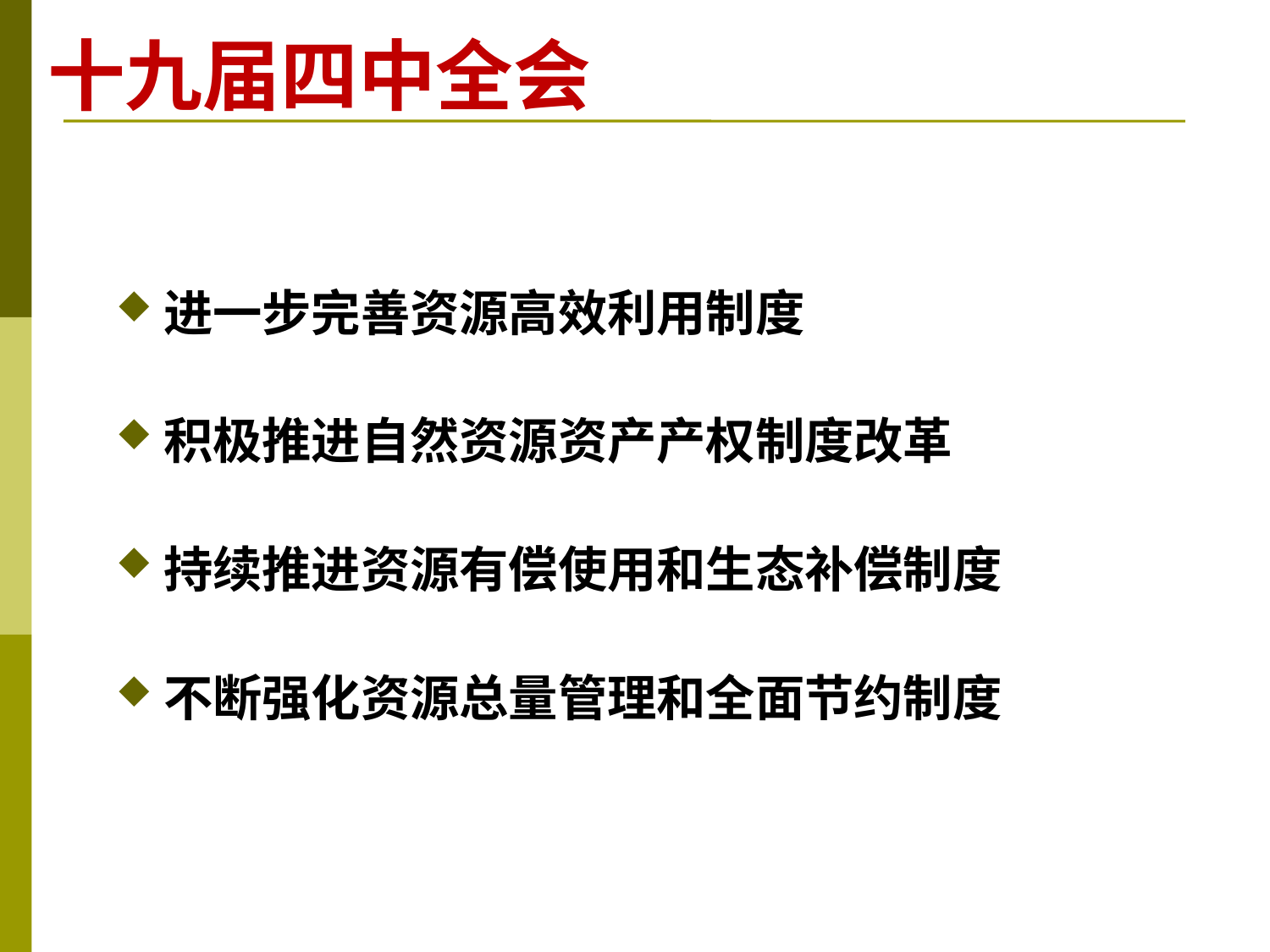

# 十九届四中全会
进一步完善资源高效利用制度
积极推进自然资源资产产权制度改革
持续推进资源有偿使用和生态补偿制度
不断强化资源总量管理和全面节约制度